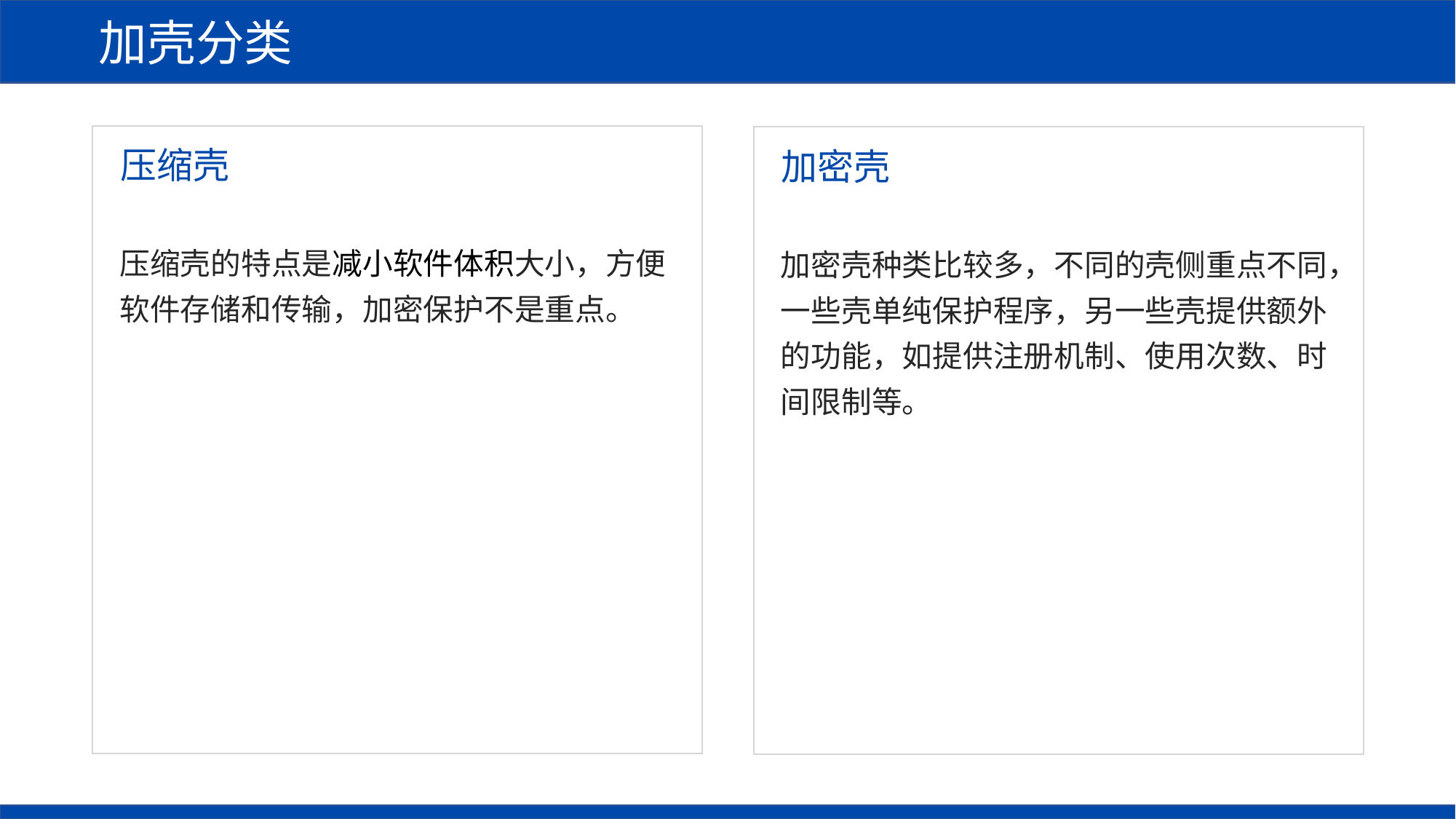

加壳分类

压缩壳
加密壳
压缩壳的特点是减小软件体积大小，方便软件存储和传输，加密保护不是重点。
加密壳种类比较多，不同的壳侧重点不同，一些壳单纯保护程序，另一些壳提供额外的功能，如提供注册机制、使用次数、时间限制等。